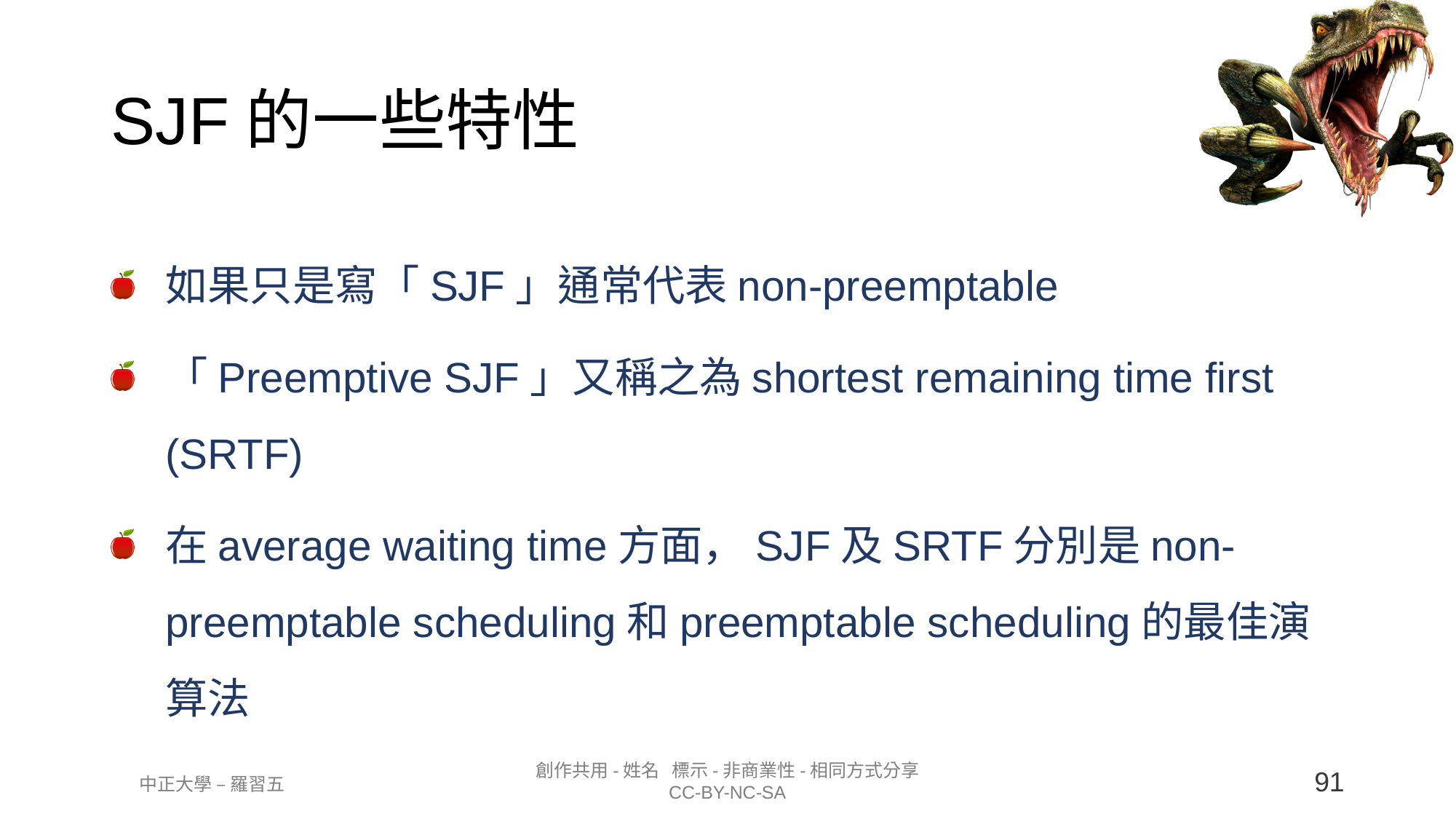

# SJF的一些特性
如果只是寫「SJF」通常代表non-preemptable
「Preemptive SJF」又稱之為shortest remaining time first (SRTF)
在average waiting time方面，SJF及SRTF分別是non-preemptable scheduling和preemptable scheduling的最佳演算法